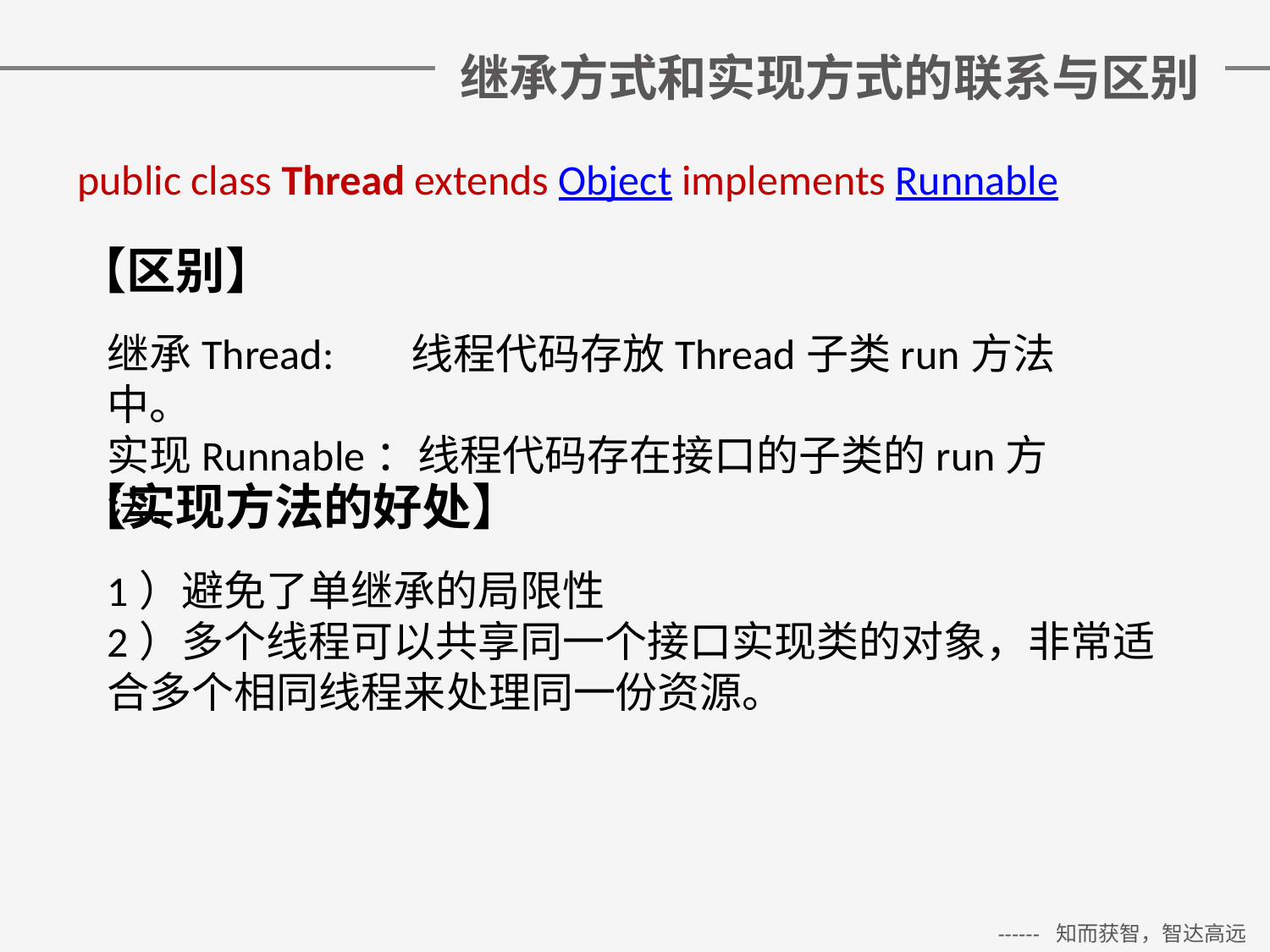

# 继承方式和实现方式的联系与区别
public class Thread extends Object implements Runnable
【区别】
继承Thread:       线程代码存放Thread子类run方法中。
实现Runnable：线程代码存在接口的子类的run方法。
【实现方法的好处】
1）避免了单继承的局限性
2）多个线程可以共享同一个接口实现类的对象，非常适合多个相同线程来处理同一份资源。